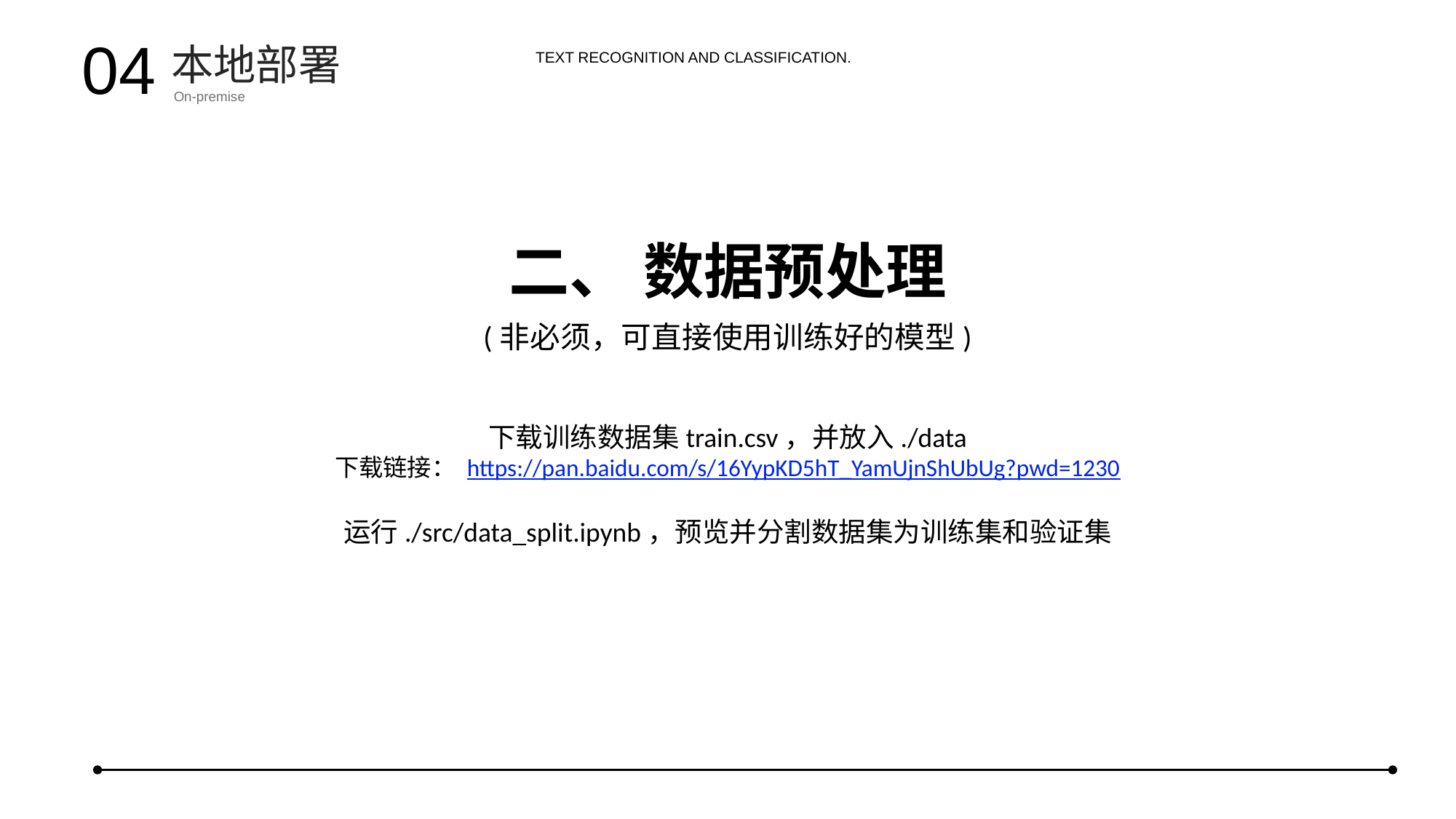

04
本地部署
On-premise
Text recognition and classification.
二、 数据预处理
(非必须，可直接使用训练好的模型)

下载训练数据集train.csv，并放入./data
下载链接： https://pan.baidu.com/s/16YypKD5hT_YamUjnShUbUg?pwd=1230

运行./src/data_split.ipynb，预览并分割数据集为训练集和验证集